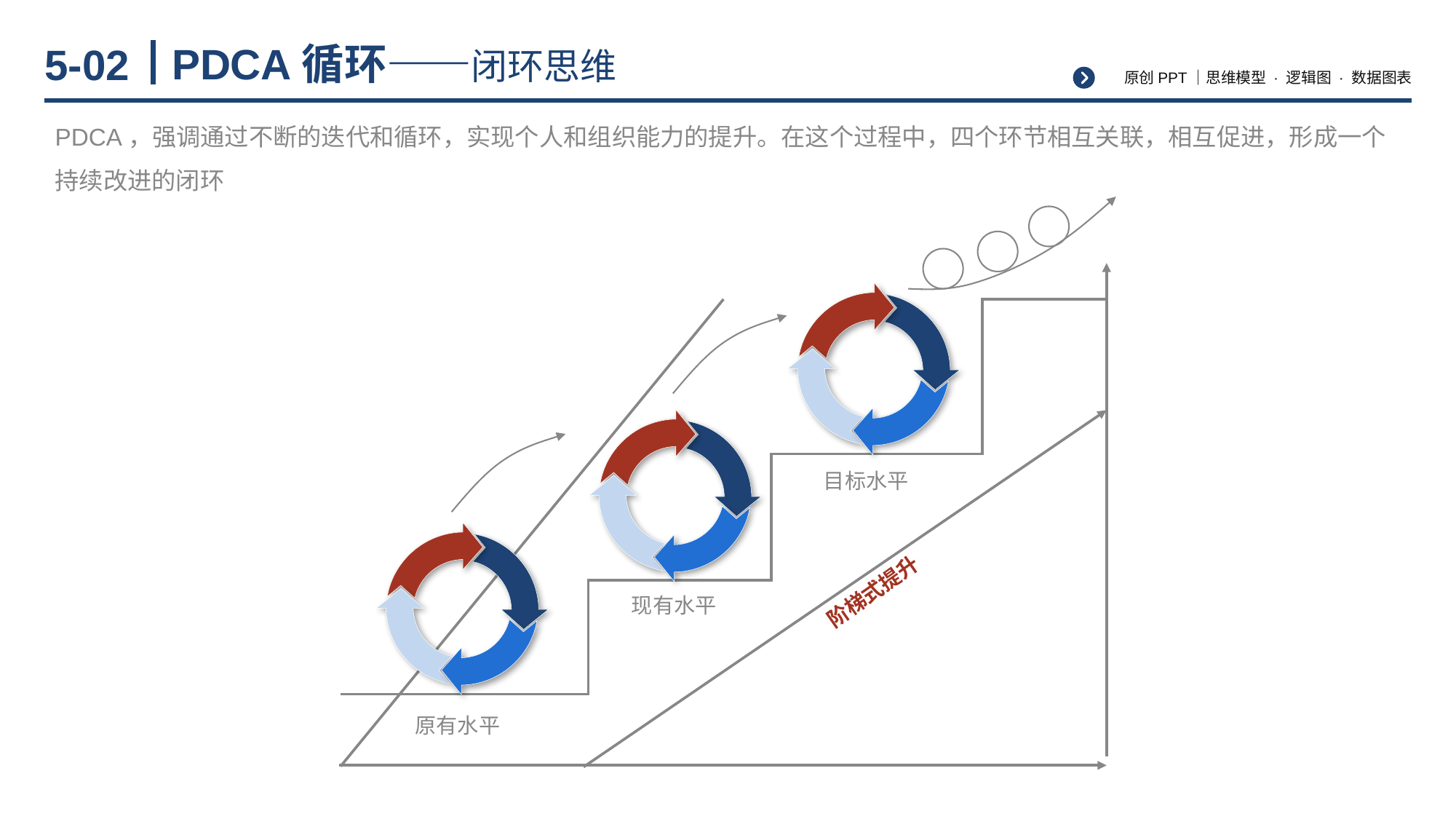

# PDCA循环——闭环思维
5-02
PDCA，强调通过不断的迭代和循环，实现个人和组织能力的提升。在这个过程中，四个环节相互关联，相互促进，形成一个持续改进的闭环

D

A

P
D

目标水平
A
C

阶梯式提升
现有水平
原有水平